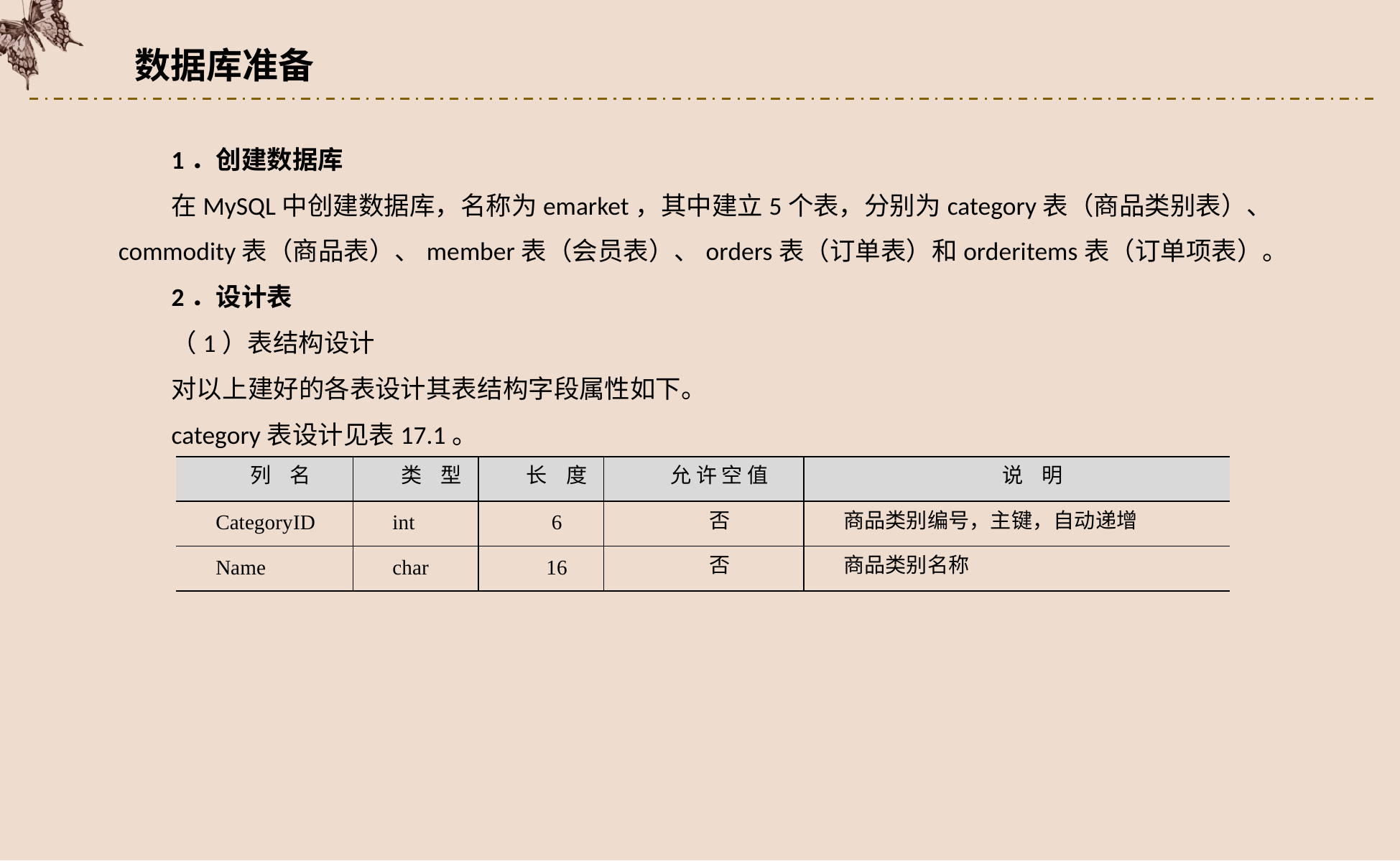

数据库准备
1．创建数据库
在MySQL中创建数据库，名称为emarket，其中建立5个表，分别为category表（商品类别表）、commodity表（商品表）、member表（会员表）、orders表（订单表）和orderitems表（订单项表）。
2．设计表
（1）表结构设计
对以上建好的各表设计其表结构字段属性如下。
category表设计见表17.1。
| 列 名 | 类 型 | 长 度 | 允 许 空 值 | 说 明 |
| --- | --- | --- | --- | --- |
| CategoryID | int | 6 | 否 | 商品类别编号，主键，自动递增 |
| Name | char | 16 | 否 | 商品类别名称 |